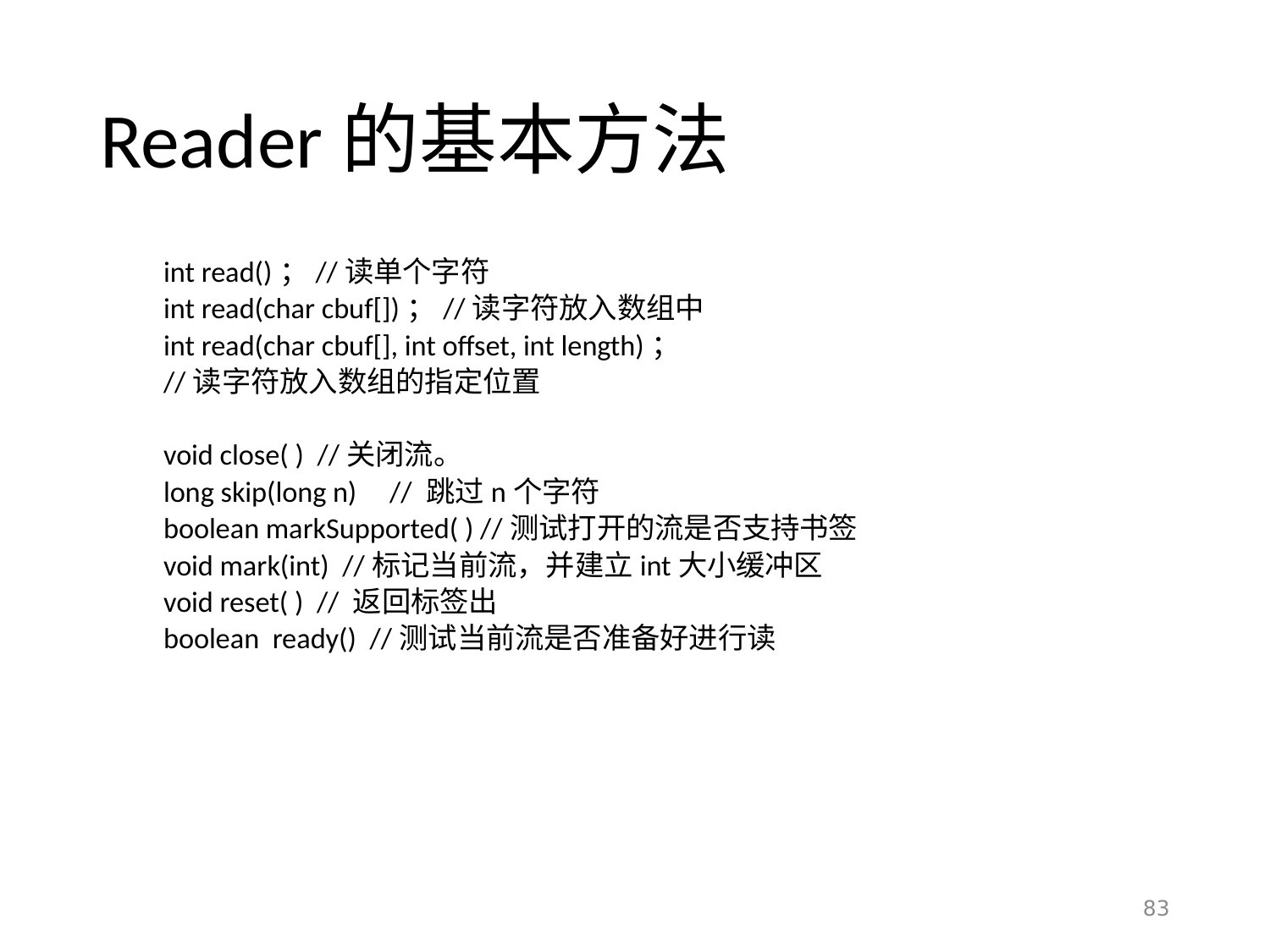

# Reader的基本方法
int read()；//读单个字符
int read(char cbuf[])；//读字符放入数组中
int read(char cbuf[], int offset, int length)；
//读字符放入数组的指定位置

void close( )  //关闭流。
long skip(long n)     // 跳过n个字符
boolean markSupported( ) //测试打开的流是否支持书签
void mark(int)  //标记当前流，并建立int大小缓冲区
void reset( )  // 返回标签出
boolean  ready()  //测试当前流是否准备好进行读

83